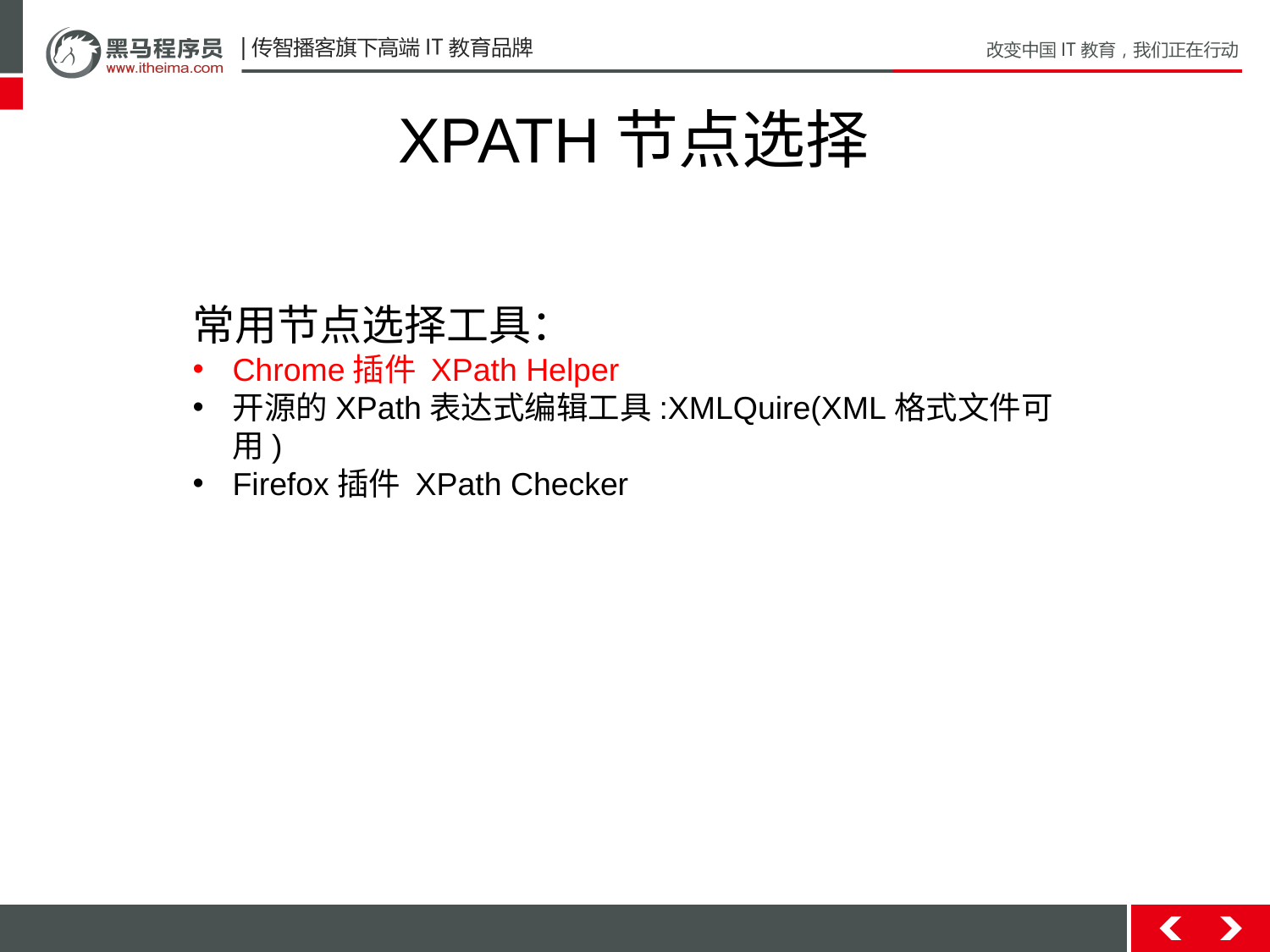

# XPATH节点选择
常用节点选择工具：
Chrome插件 XPath Helper
开源的XPath表达式编辑工具:XMLQuire(XML格式文件可用)
Firefox插件 XPath Checker